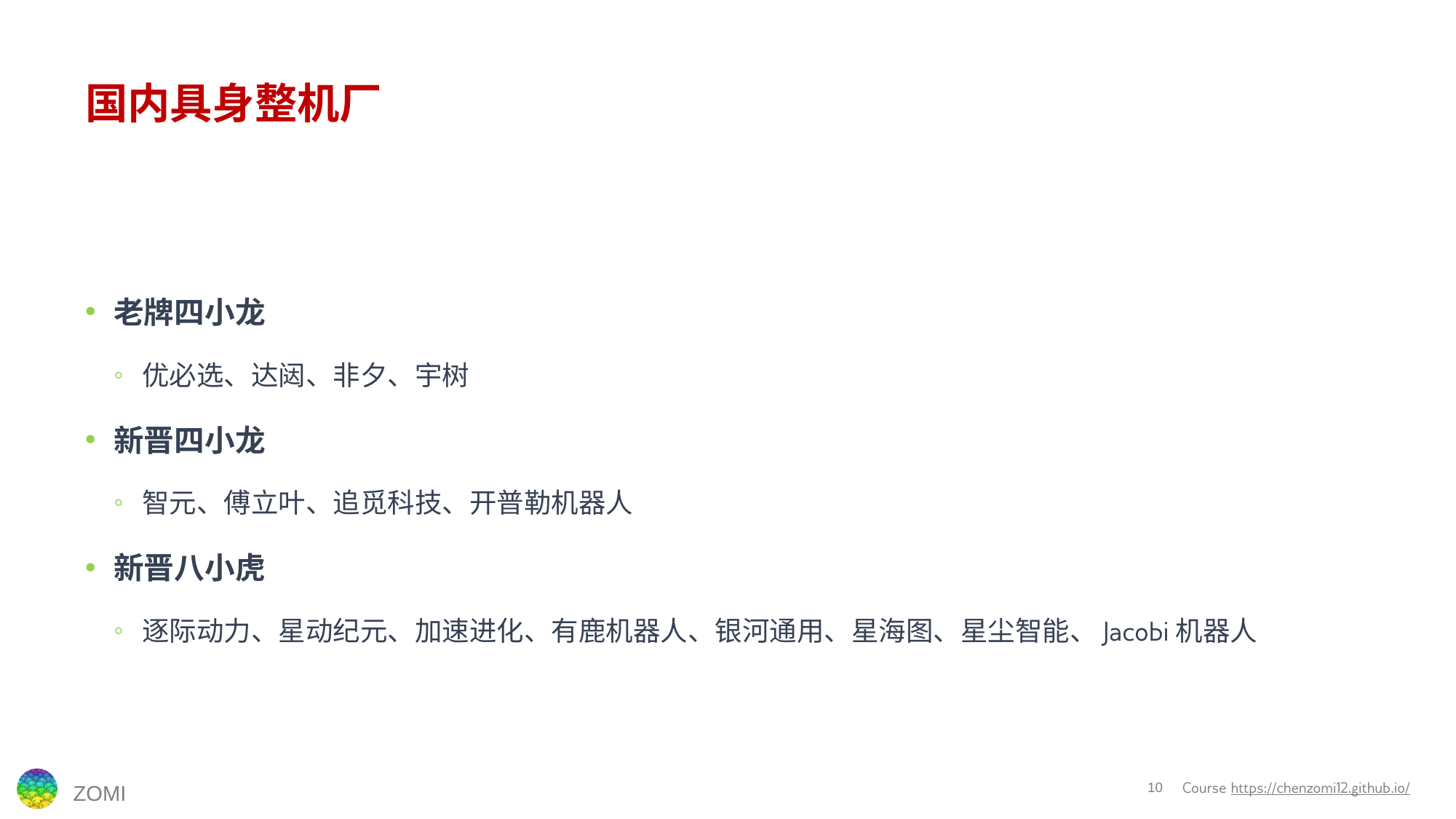

# 国内具身整机厂
老牌四小龙
优必选、达闼、非夕、宇树
新晋四小龙
智元、傅立叶、追觅科技、开普勒机器人
新晋八小虎
逐际动力、星动纪元、加速进化、有鹿机器人、银河通用、星海图、星尘智能、Jacobi机器人